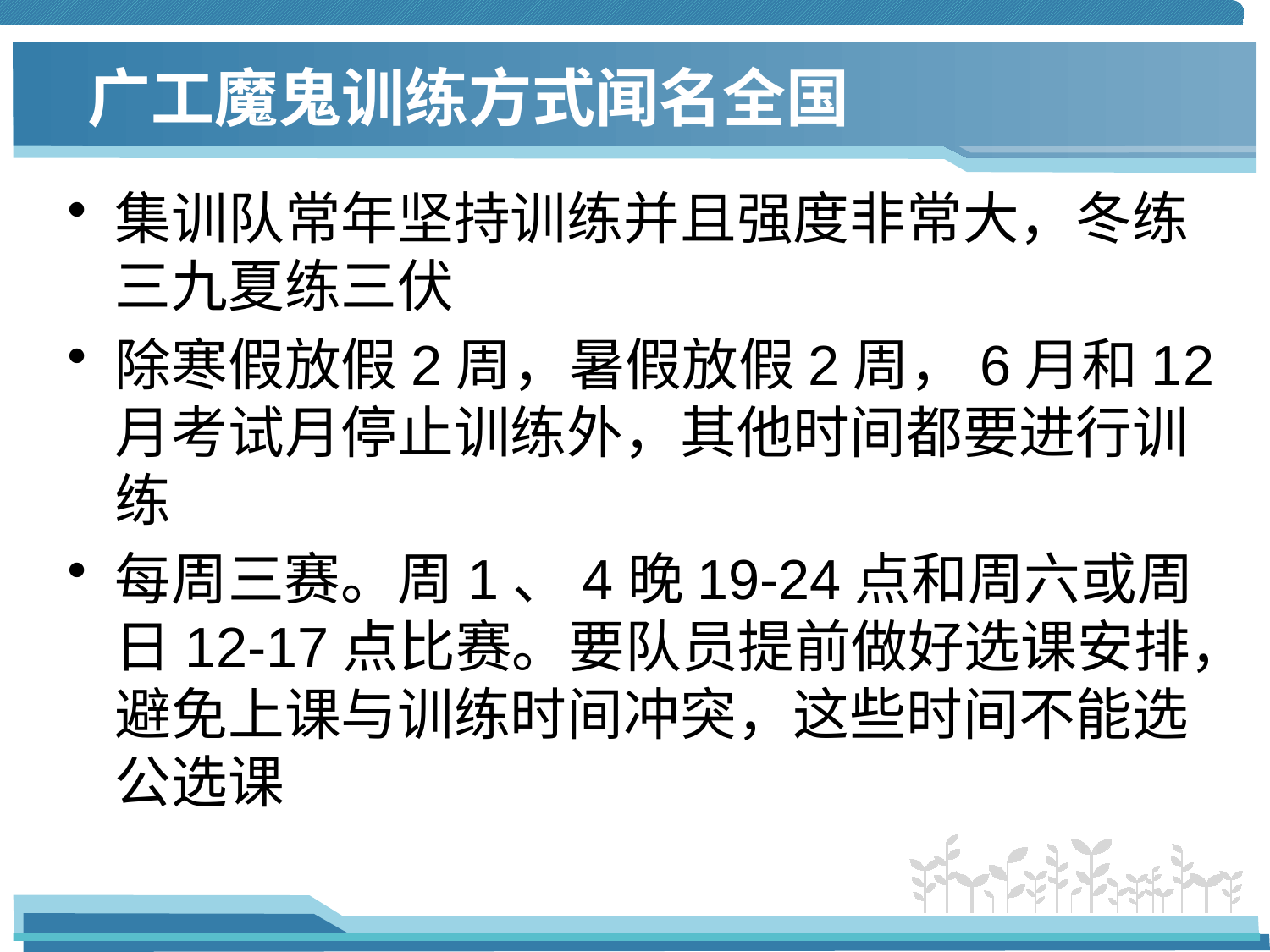

# 广工魔鬼训练方式闻名全国
集训队常年坚持训练并且强度非常大，冬练三九夏练三伏
除寒假放假2周，暑假放假2周，6月和12月考试月停止训练外，其他时间都要进行训练
每周三赛。周1、4晚19-24点和周六或周日12-17点比赛。要队员提前做好选课安排，避免上课与训练时间冲突，这些时间不能选公选课